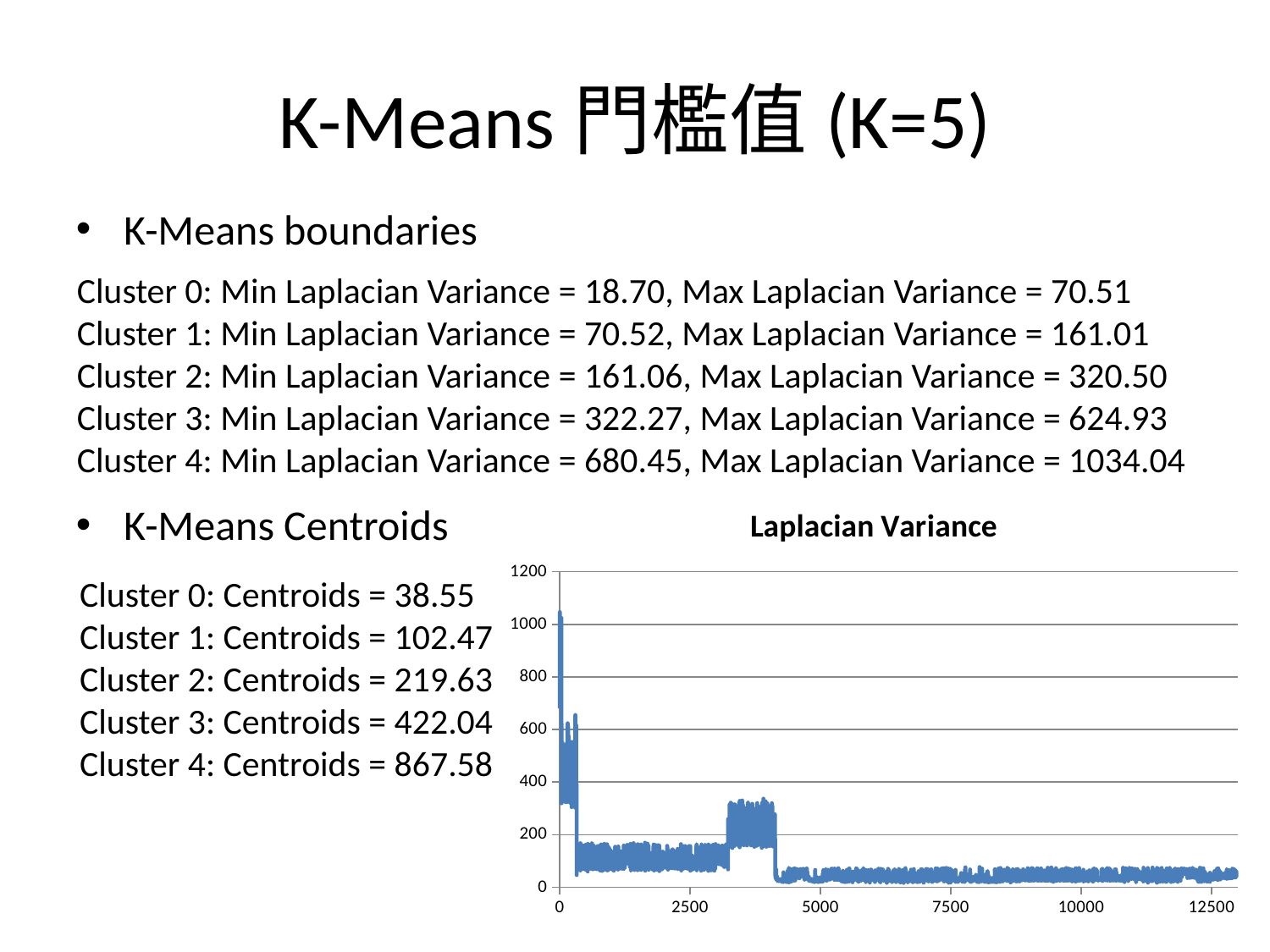

# K-Means門檻值(K=5)
K-Means boundaries

K-Means Centroids
Cluster 0: Min Laplacian Variance = 18.70, Max Laplacian Variance = 70.51
Cluster 1: Min Laplacian Variance = 70.52, Max Laplacian Variance = 161.01
Cluster 2: Min Laplacian Variance = 161.06, Max Laplacian Variance = 320.50
Cluster 3: Min Laplacian Variance = 322.27, Max Laplacian Variance = 624.93
Cluster 4: Min Laplacian Variance = 680.45, Max Laplacian Variance = 1034.04

### Chart:

| Category | Laplacian Variance |
|---|---|
Cluster 0: Centroids = 38.55
Cluster 1: Centroids = 102.47
Cluster 2: Centroids = 219.63
Cluster 3: Centroids = 422.04
Cluster 4: Centroids = 867.58